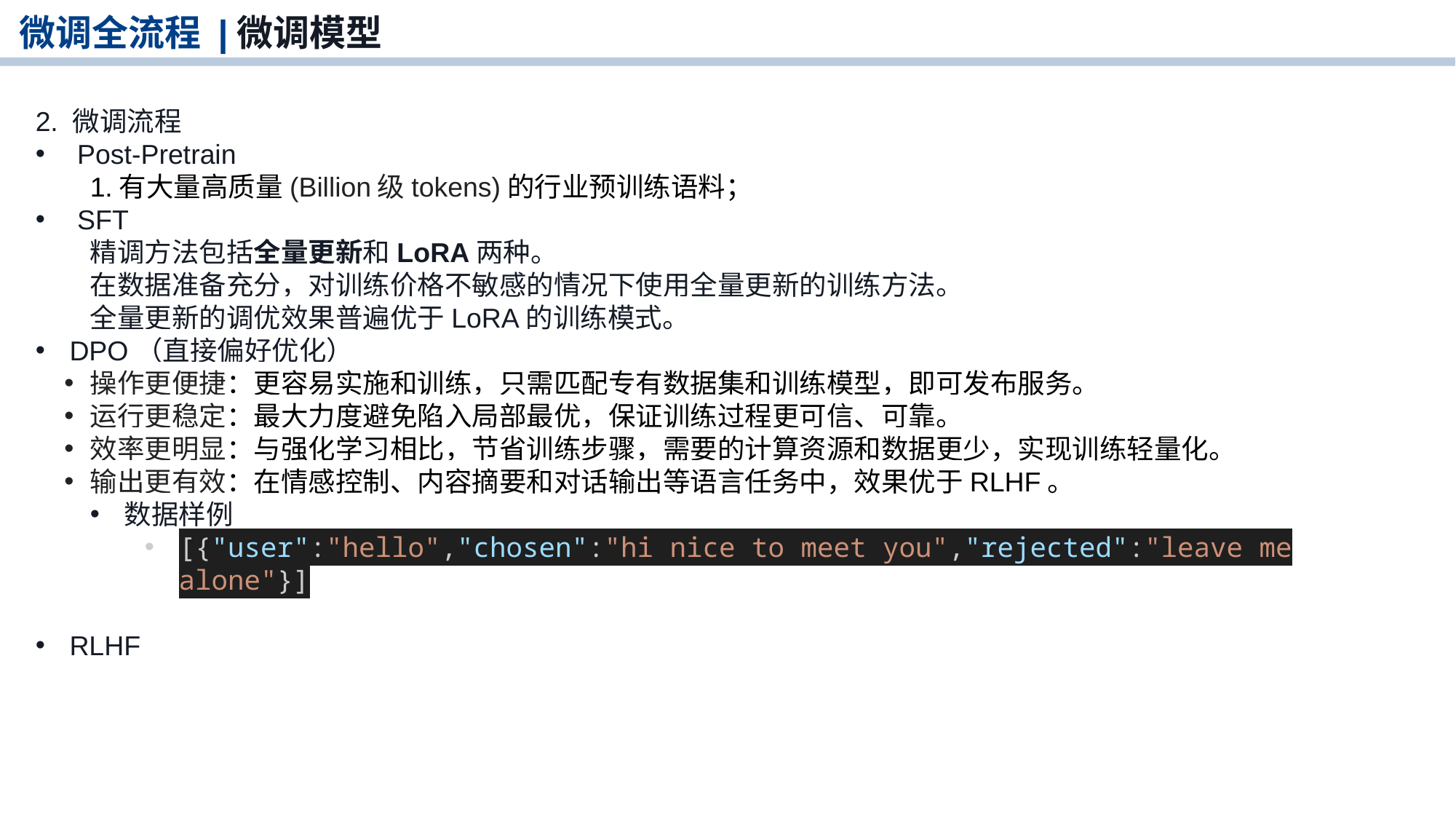

微调全流程 |微调模型

2. 微调流程
 Post-Pretrain
1.有大量高质量(Billion级tokens)的行业预训练语料；
 SFT
精调方法包括全量更新和LoRA两种。
在数据准备充分，对训练价格不敏感的情况下使用全量更新的训练方法。
全量更新的调优效果普遍优于LoRA的训练模式。
DPO（直接偏好优化）
操作更便捷：更容易实施和训练，只需匹配专有数据集和训练模型，即可发布服务。
运行更稳定：最大力度避免陷入局部最优，保证训练过程更可信、可靠。
效率更明显：与强化学习相比，节省训练步骤，需要的计算资源和数据更少，实现训练轻量化。
输出更有效：在情感控制、内容摘要和对话输出等语言任务中，效果优于RLHF。
数据样例
[{"user":"hello","chosen":"hi nice to meet you","rejected":"leave me alone"}]

RLHF